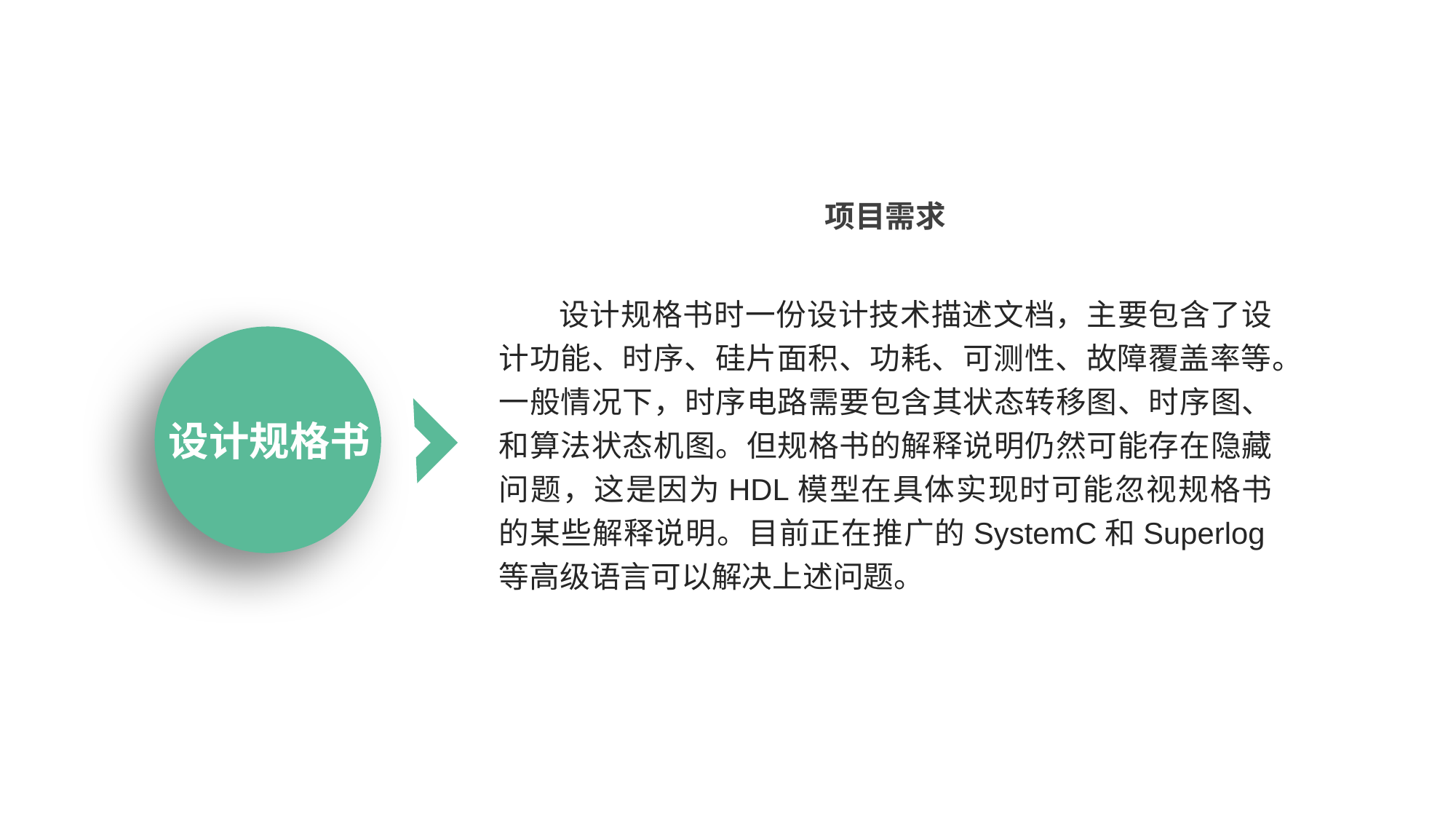

项目需求
       设计规格书时一份设计技术描述文档，主要包含了设计功能、时序、硅片面积、功耗、可测性、故障覆盖率等。一般情况下，时序电路需要包含其状态转移图、时序图、和算法状态机图。但规格书的解释说明仍然可能存在隐藏问题，这是因为HDL模型在具体实现时可能忽视规格书的某些解释说明。目前正在推广的SystemC和Superlog等高级语言可以解决上述问题。

设计规格书